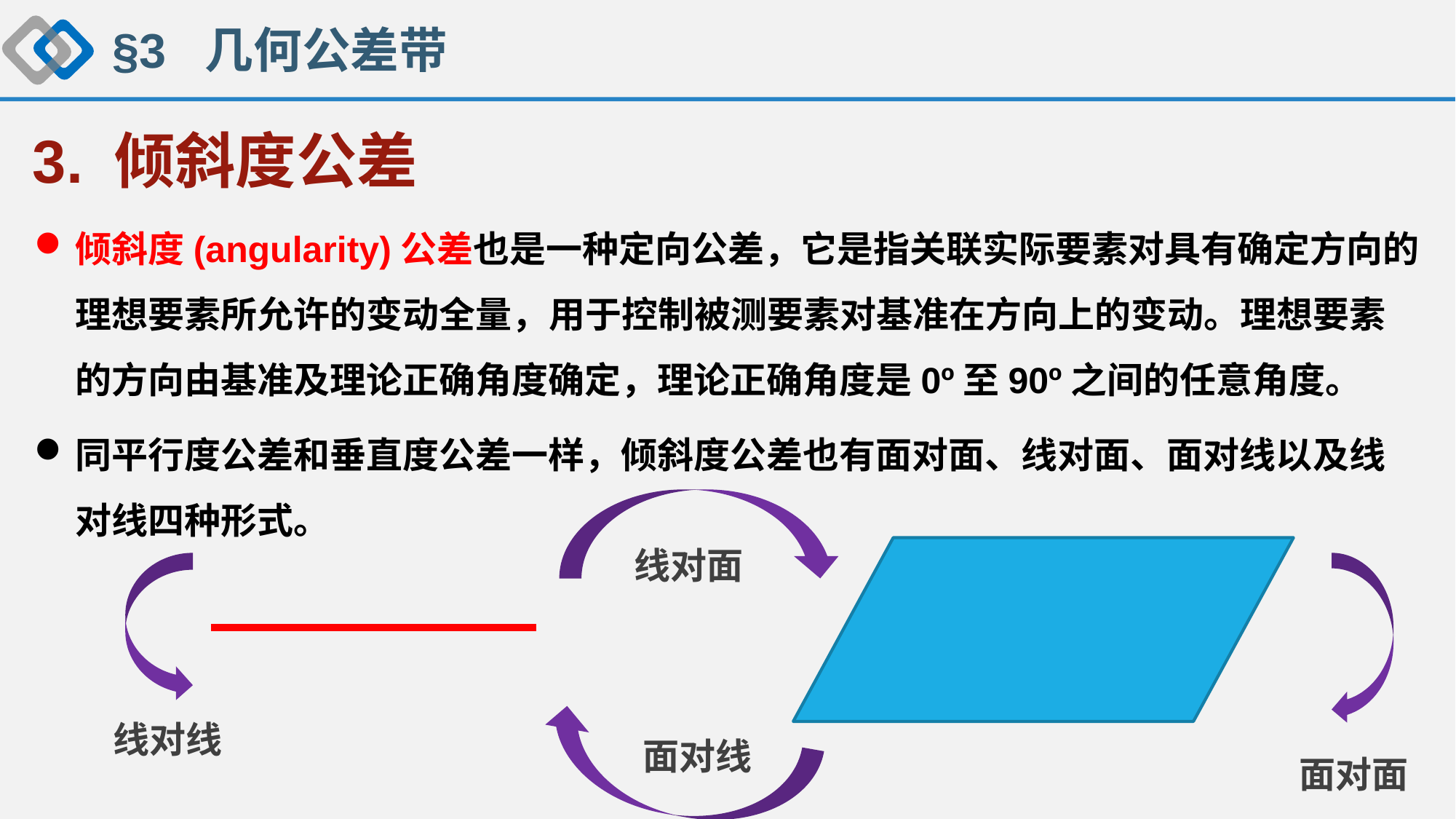

§3  几何公差带
3. 倾斜度公差
倾斜度(angularity)公差也是一种定向公差，它是指关联实际要素对具有确定方向的理想要素所允许的变动全量，用于控制被测要素对基准在方向上的变动。理想要素的方向由基准及理论正确角度确定，理论正确角度是0º至90º之间的任意角度。
同平行度公差和垂直度公差一样，倾斜度公差也有面对面、线对面、面对线以及线对线四种形式。

线对面

线对线
面对线
面对面